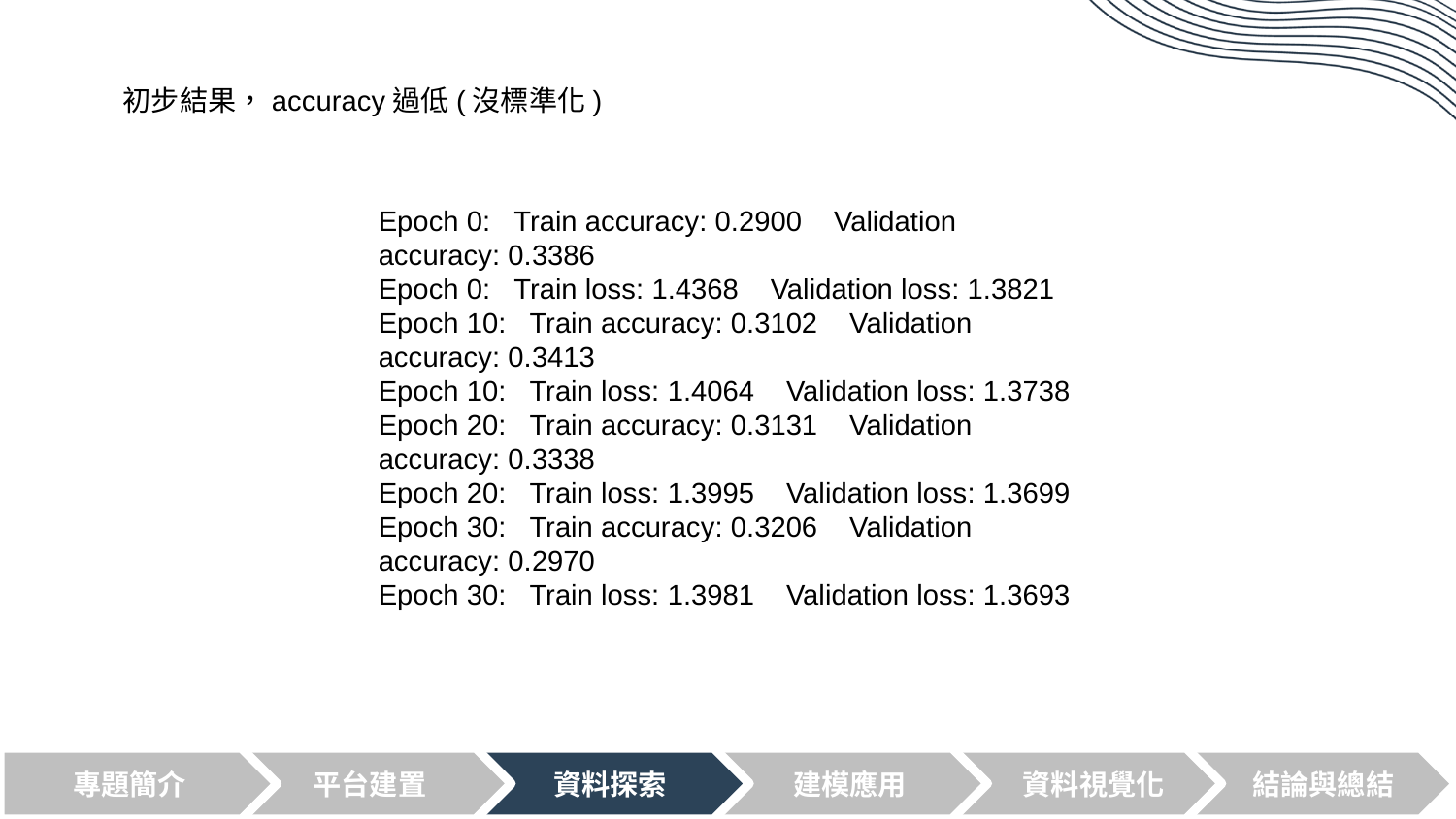

初步結果，accuracy過低(沒標準化)

Epoch 0:   Train accuracy: 0.2900    Validation accuracy: 0.3386
Epoch 0:   Train loss: 1.4368    Validation loss: 1.3821
Epoch 10:   Train accuracy: 0.3102    Validation accuracy: 0.3413
Epoch 10:   Train loss: 1.4064    Validation loss: 1.3738
Epoch 20:   Train accuracy: 0.3131    Validation accuracy: 0.3338
Epoch 20:   Train loss: 1.3995    Validation loss: 1.3699
Epoch 30:   Train accuracy: 0.3206    Validation accuracy: 0.2970
Epoch 30:   Train loss: 1.3981    Validation loss: 1.3693

專題簡介
平台建置
資料探索
建模應用
資料視覺化
結論與總結